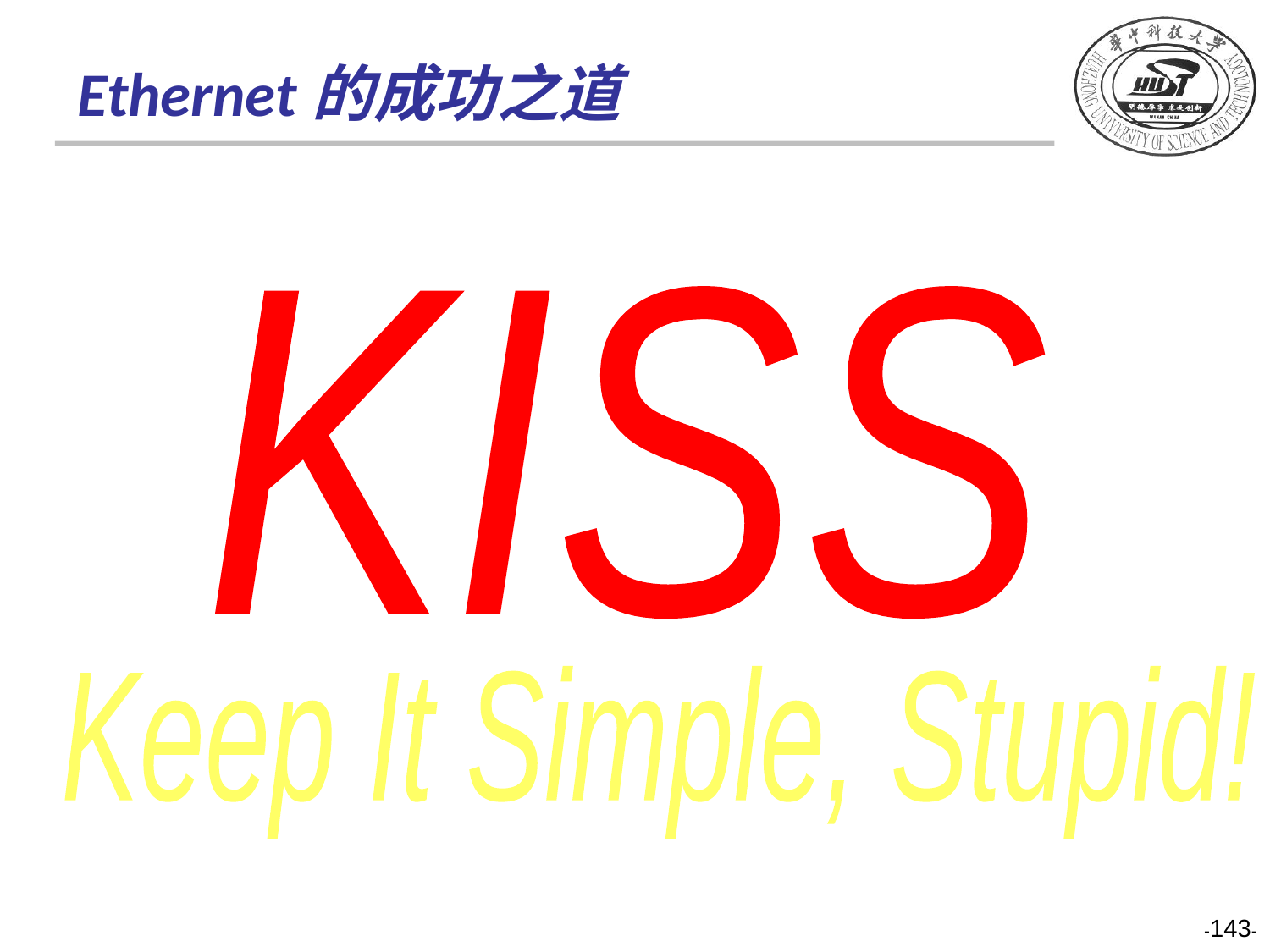

# Ethernet的成功之道
KISS
Keep It Simple, Stupid!
-143-